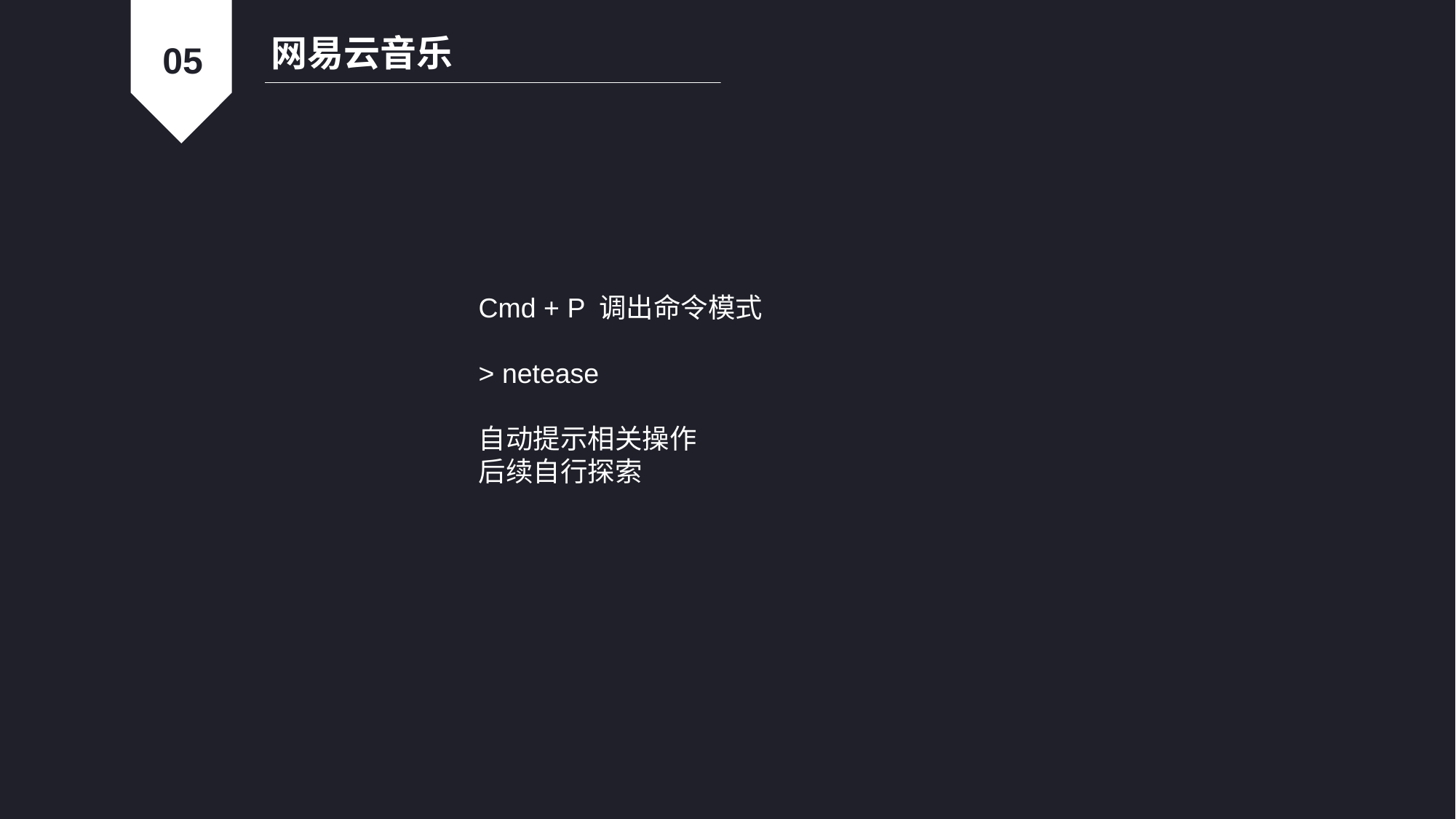

网易云音乐
05
Cmd + P 调出命令模式

> netease

自动提示相关操作
后续自行探索